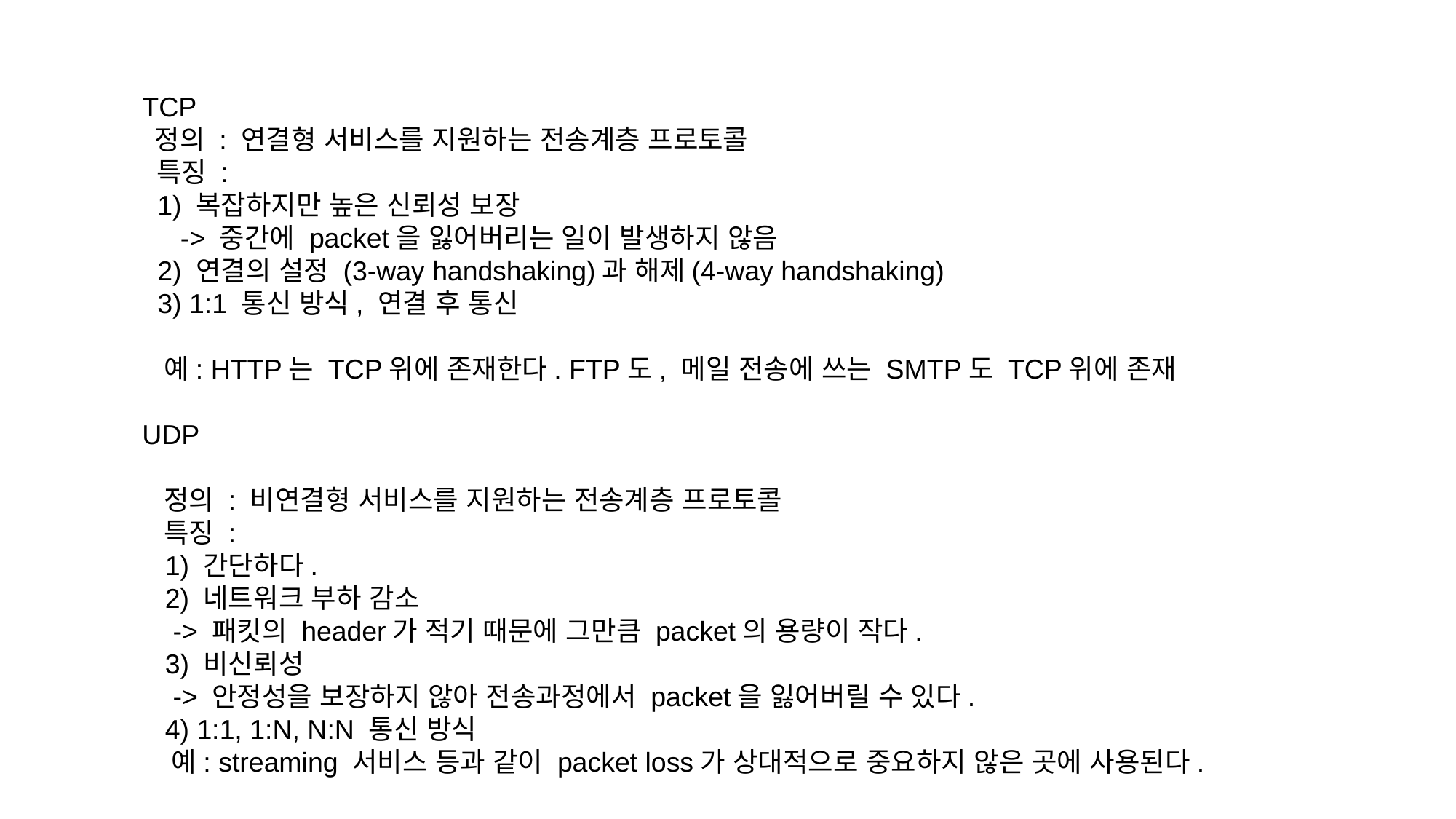

TCP
 정의 : 연결형 서비스를 지원하는 전송계층 프로토콜
 특징 :
  1) 복잡하지만 높은 신뢰성 보장
     -> 중간에 packet을 잃어버리는 일이 발생하지 않음
  2) 연결의 설정 (3-way handshaking)과 해제(4-way handshaking)
  3) 1:1 통신 방식, 연결 후 통신

  예: HTTP는 TCP위에 존재한다. FTP도, 메일 전송에 쓰는 SMTP도 TCP위에 존재

UDP

  정의 : 비연결형 서비스를 지원하는 전송계층 프로토콜
  특징 :
   1) 간단하다.
   2) 네트워크 부하 감소
    -> 패킷의 header가 적기 때문에 그만큼 packet의 용량이 작다.
   3) 비신뢰성
    -> 안정성을 보장하지 않아 전송과정에서 packet을 잃어버릴 수 있다.
   4) 1:1, 1:N, N:N 통신 방식
   예: streaming 서비스 등과 같이 packet loss가 상대적으로 중요하지 않은 곳에 사용된다.